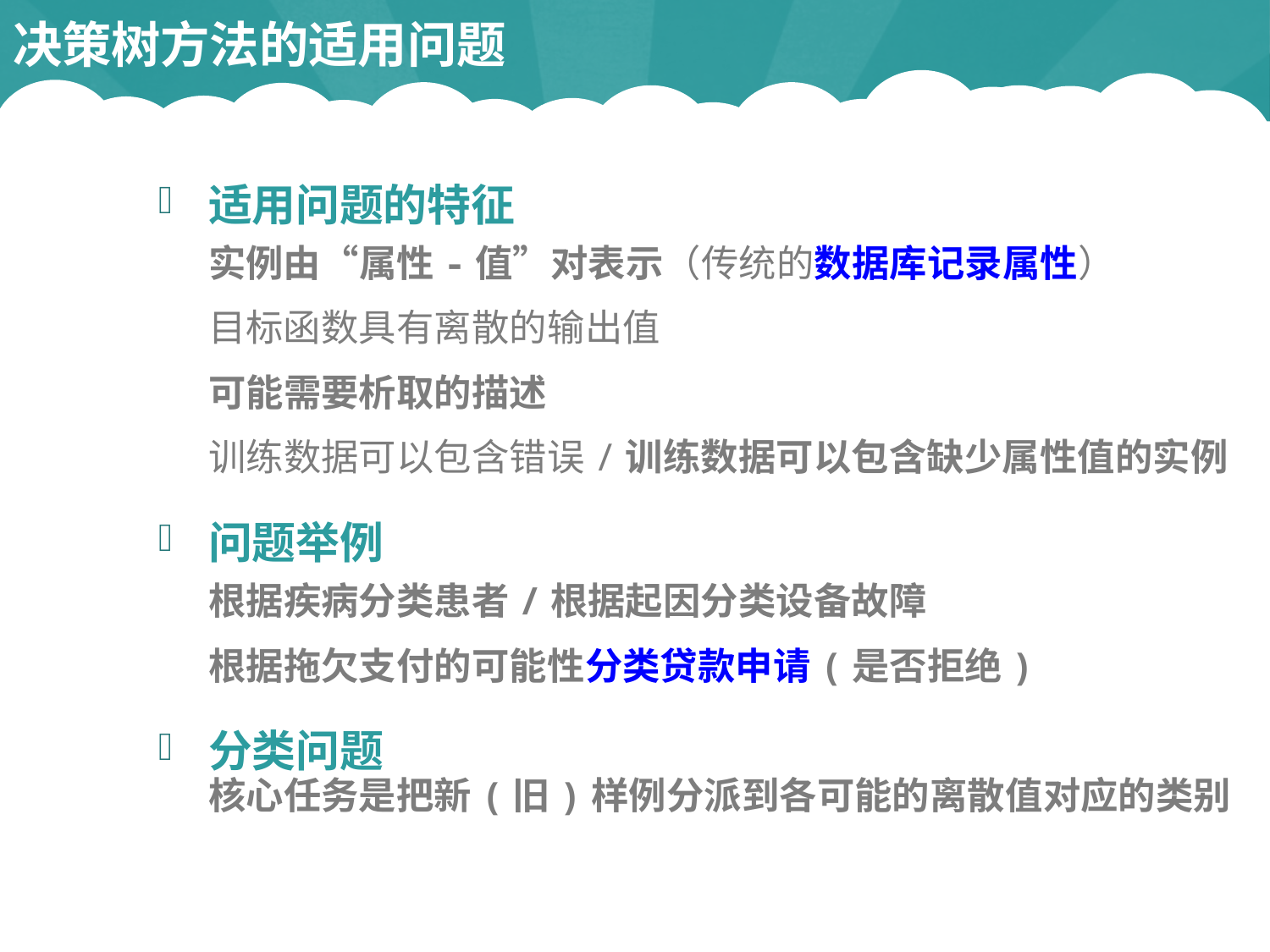

决策树方法的适用问题
适用问题的特征
实例由“属性-值”对表示（传统的数据库记录属性）
目标函数具有离散的输出值
可能需要析取的描述
训练数据可以包含错误/训练数据可以包含缺少属性值的实例
问题举例
根据疾病分类患者/根据起因分类设备故障
根据拖欠支付的可能性分类贷款申请(是否拒绝)
分类问题
核心任务是把新(旧)样例分派到各可能的离散值对应的类别